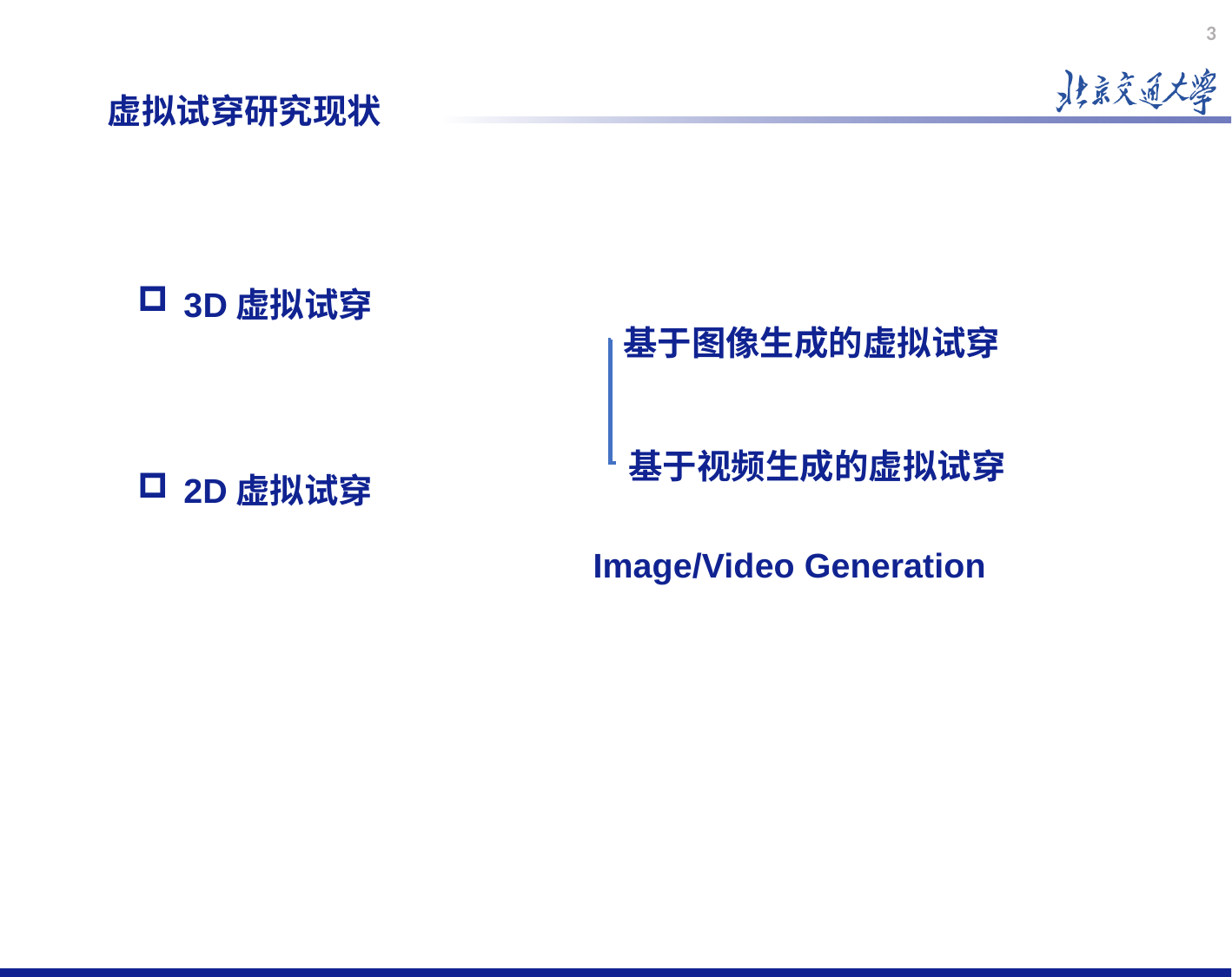

3
虚拟试穿研究现状
3D虚拟试穿
基于图像生成的虚拟试穿
基于视频生成的虚拟试穿
2D虚拟试穿
Image/Video Generation